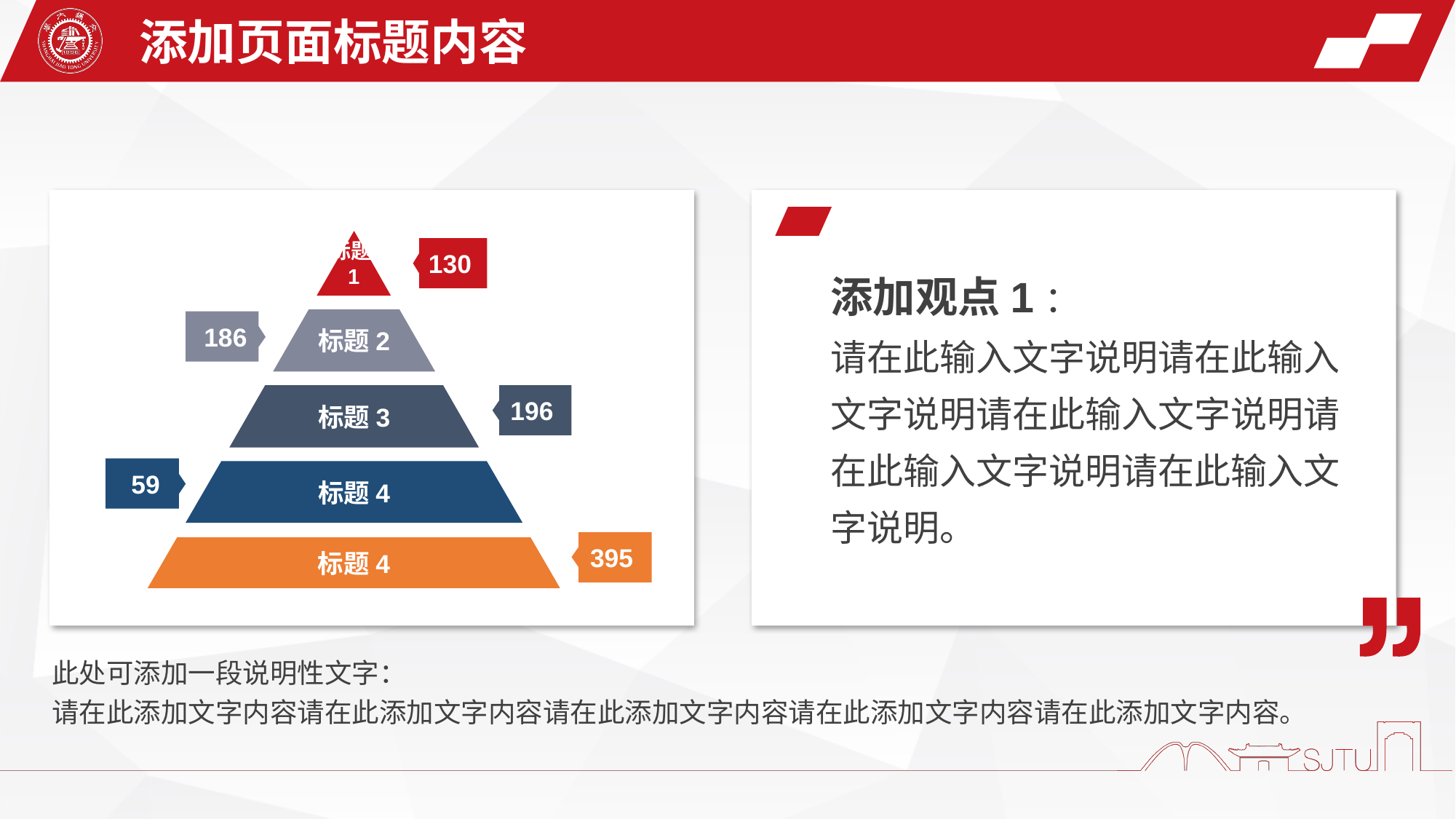

添加页面标题内容

标题1
130
标题2
186
标题3
196
59
标题4
395
标题4
添加观点1：
请在此输入文字说明请在此输入文字说明请在此输入文字说明请在此输入文字说明请在此输入文字说明。

此处可添加一段说明性文字：
请在此添加文字内容请在此添加文字内容请在此添加文字内容请在此添加文字内容请在此添加文字内容。